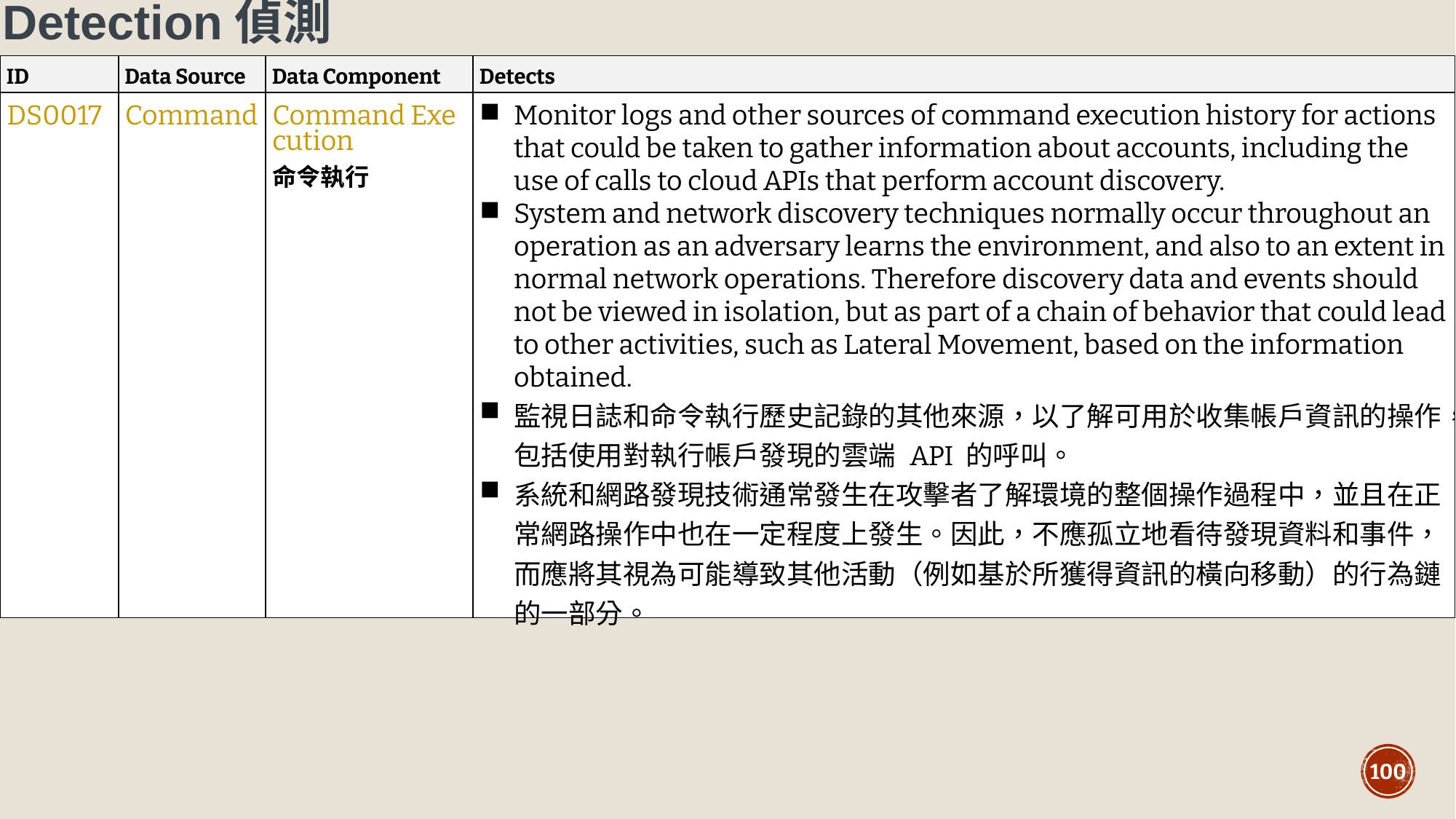

Detection偵測
| ID | Data Source | Data Component | Detects |
| --- | --- | --- | --- |
| DS0017 | Command | Command Execution 命令執行 | Monitor logs and other sources of command execution history for actions that could be taken to gather information about accounts, including the use of calls to cloud APIs that perform account discovery. System and network discovery techniques normally occur throughout an operation as an adversary learns the environment, and also to an extent in normal network operations. Therefore discovery data and events should not be viewed in isolation, but as part of a chain of behavior that could lead to other activities, such as Lateral Movement, based on the information obtained. 監視日誌和命令執行歷史記錄的其他來源，以了解可用於收集帳戶資訊的操作，包括使用對執行帳戶發現的雲端 API 的呼叫。 系統和網路發現技術通常發生在攻擊者了解環境的整個操作過程中，並且在正常網路操作中也在一定程度上發生。因此，不應孤立地看待發現資料和事件，而應將其視為可能導致其他活動（例如基於所獲得資訊的橫向移動）的行為鏈的一部分。 |
100